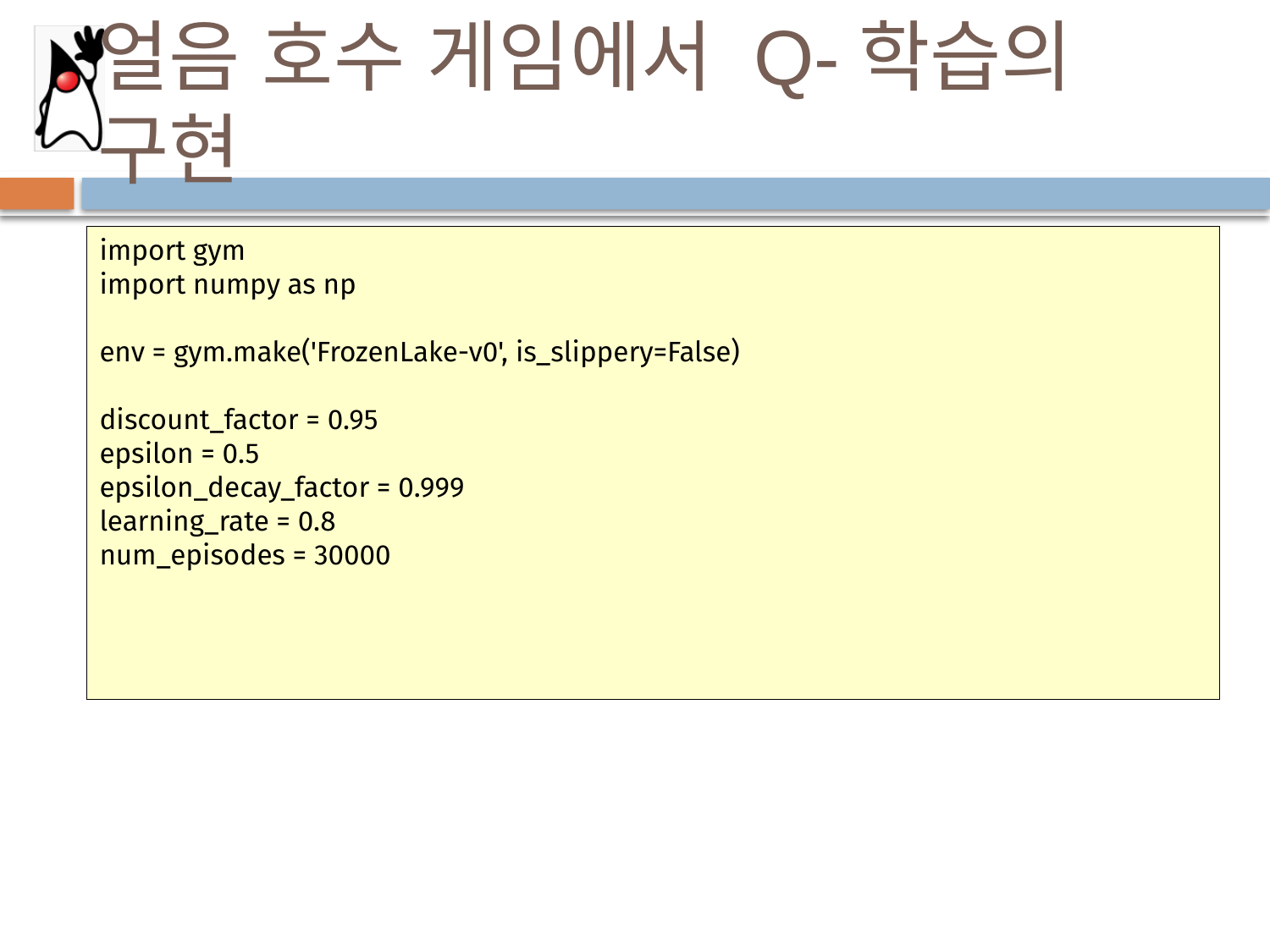

# 얼음 호수 게임에서 Q-학습의 구현
import gym
import numpy as np

env = gym.make('FrozenLake-v0', is_slippery=False)

discount_factor = 0.95
epsilon = 0.5
epsilon_decay_factor = 0.999
learning_rate = 0.8
num_episodes = 30000